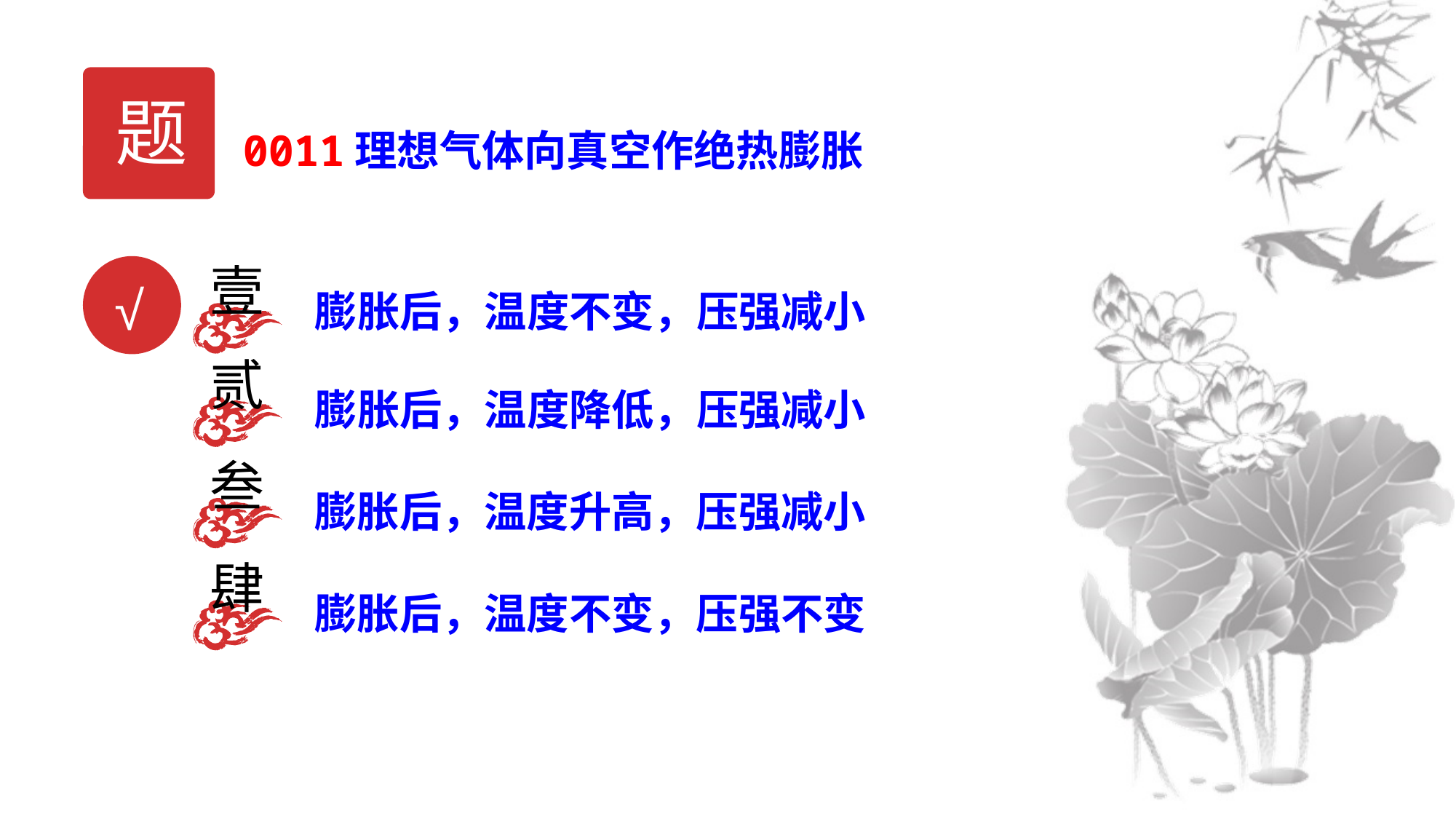

题
0011理想气体向真空作绝热膨胀
壹

膨胀后，温度不变，压强减小

√
贰

膨胀后，温度降低，压强减小
叁

膨胀后，温度升高，压强减小
肆

膨胀后，温度不变，压强不变